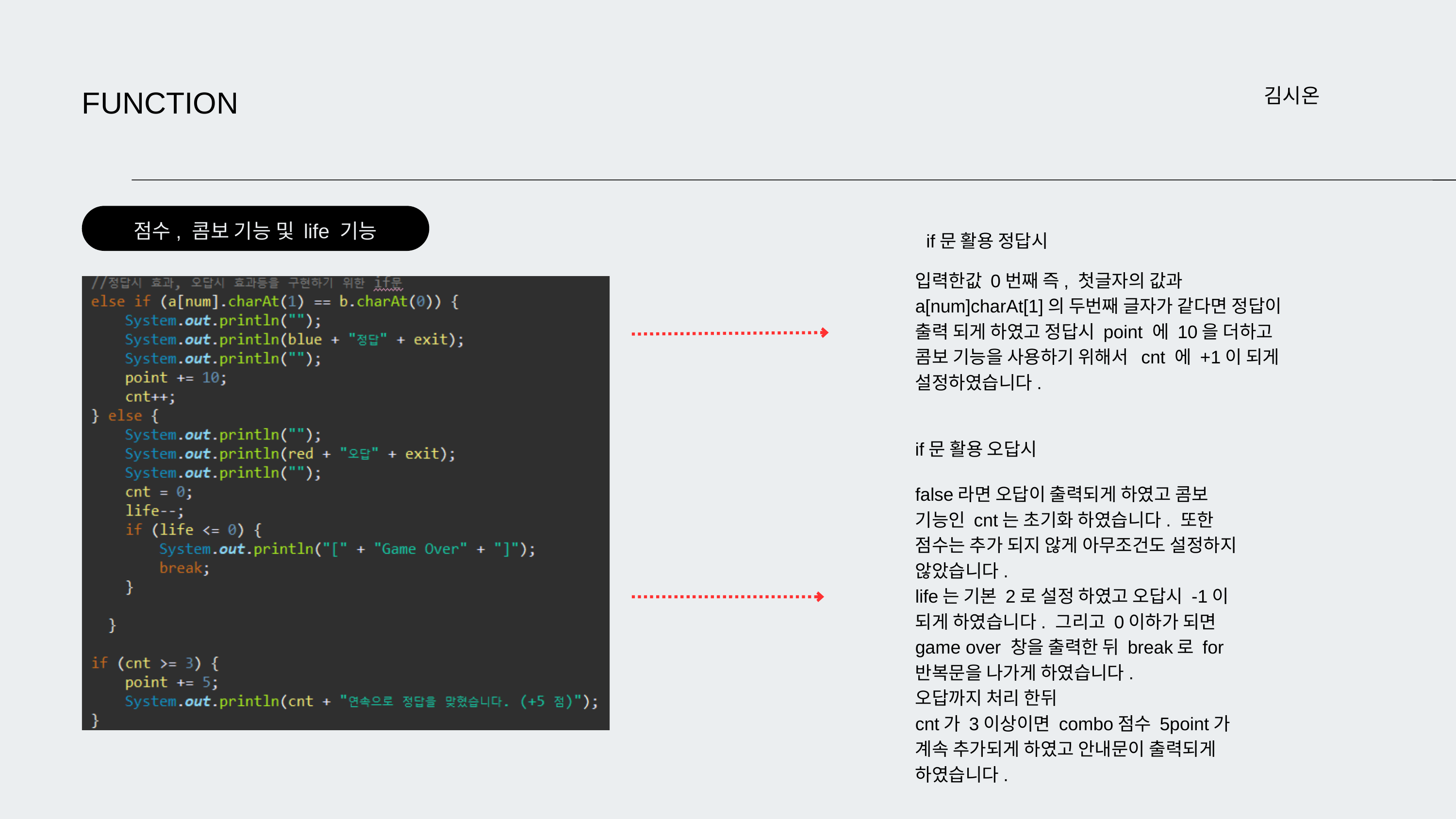

FUNCTION
김시온

점수, 콤보 기능 및 life 기능
if문 활용 정답시

입력한값 0번째 즉, 첫글자의 값과 a[num]charAt[1]의 두번째 글자가 같다면 정답이 출력 되게 하였고 정답시 point 에 10을 더하고
콤보 기능을 사용하기 위해서  cnt 에 +1이 되게 설정하였습니다.

if문 활용 오답시

false라면 오답이 출력되게 하였고 콤보 기능인 cnt는 초기화 하였습니다. 또한 점수는 추가 되지 않게 아무조건도 설정하지 않았습니다.
life는 기본 2로 설정 하였고 오답시 -1이 되게 하였습니다. 그리고 0이하가 되면 game over 창을 출력한 뒤 break로 for반복문을 나가게 하였습니다.
오답까지 처리 한뒤
cnt가 3이상이면 combo점수 5point가 계속 추가되게 하였고 안내문이 출력되게 하였습니다.